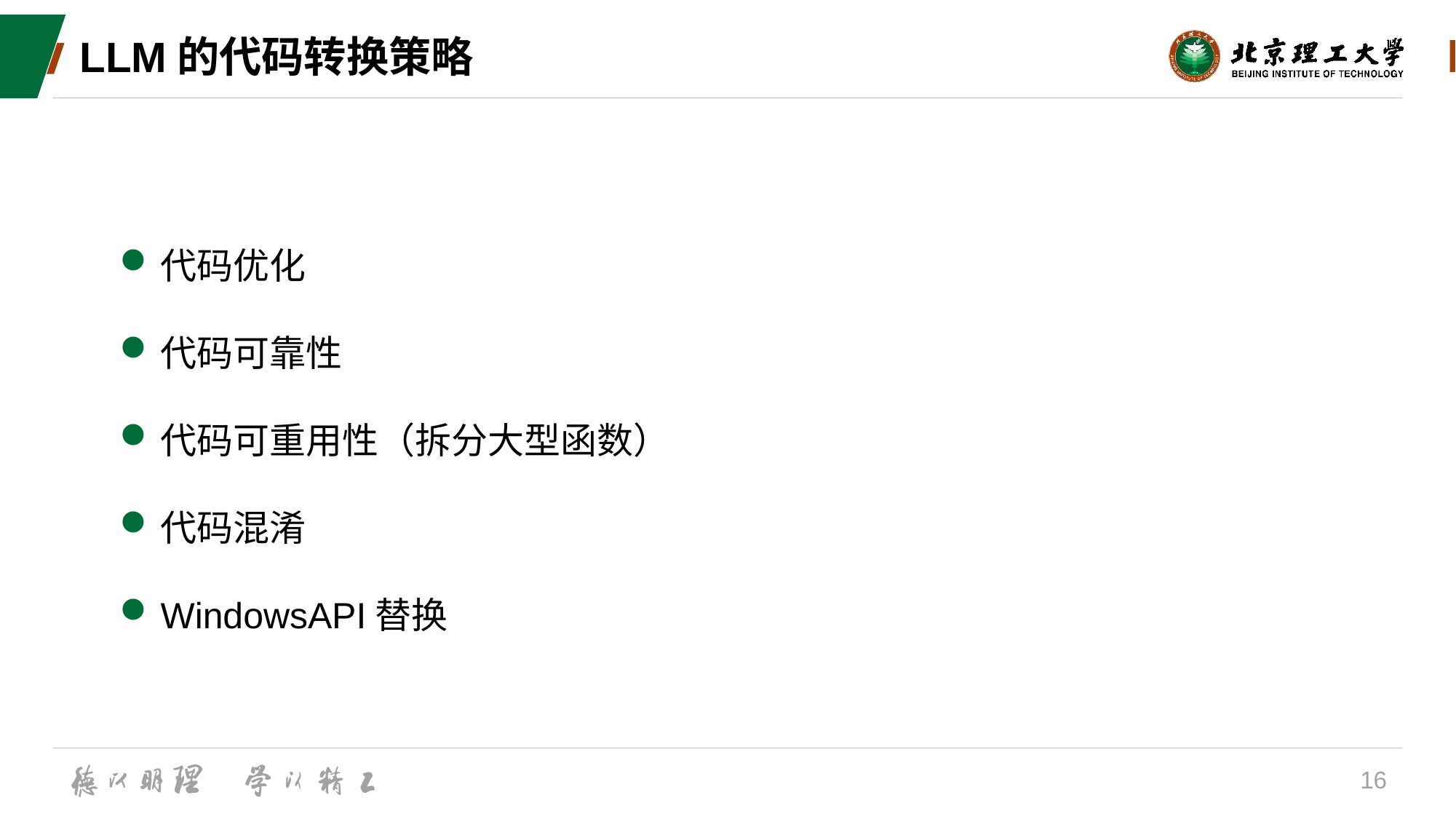

# LLM的代码转换策略
代码优化

代码可靠性

代码可重用性（拆分大型函数）

代码混淆

WindowsAPI替换